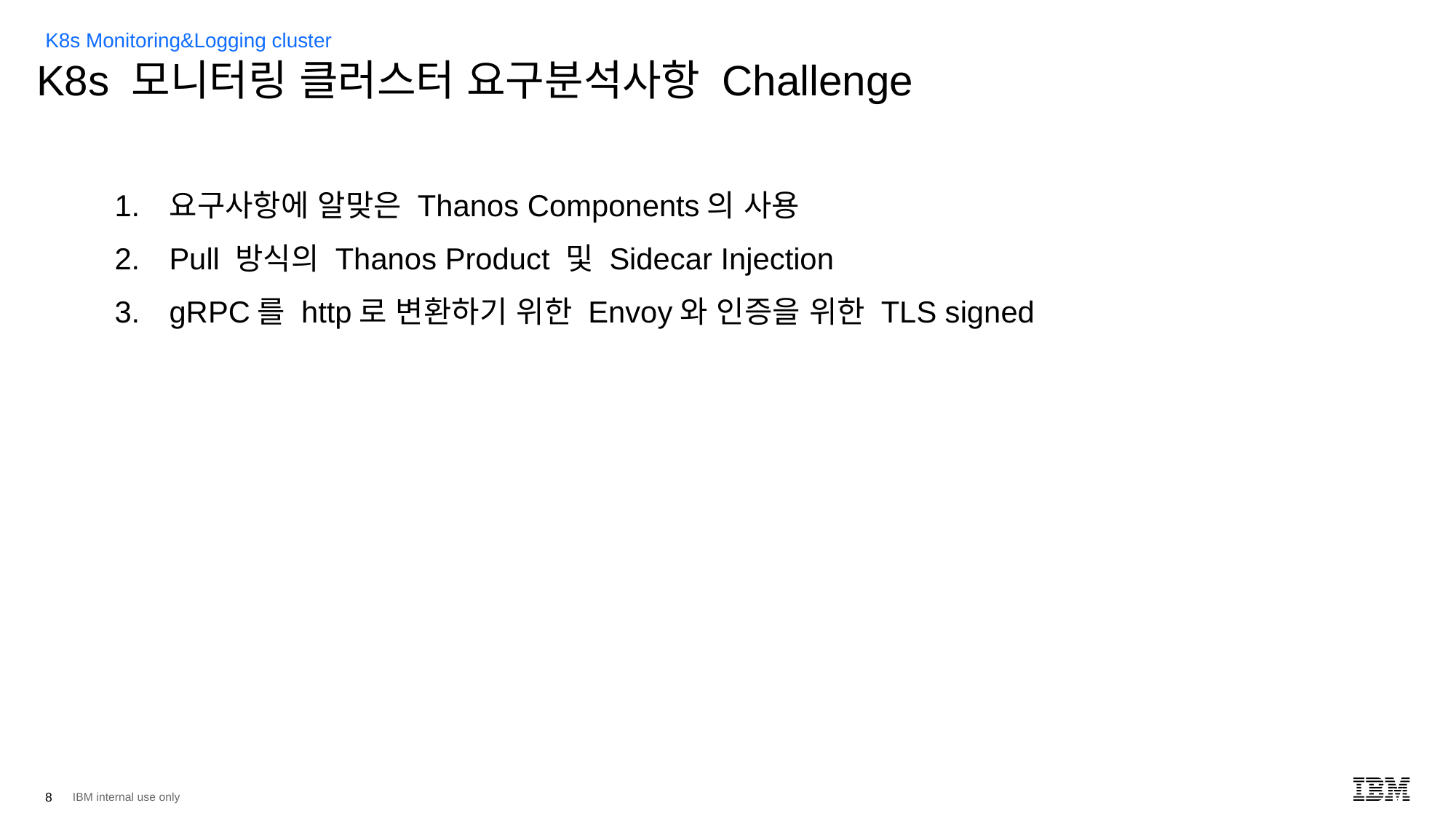

K8s Monitoring&Logging cluster
# K8s 모니터링 클러스터 요구분석사항 Challenge
요구사항에 알맞은 Thanos Components의 사용
Pull 방식의 Thanos Product 및 Sidecar Injection
gRPC를 http로 변환하기 위한 Envoy와 인증을 위한 TLS signed